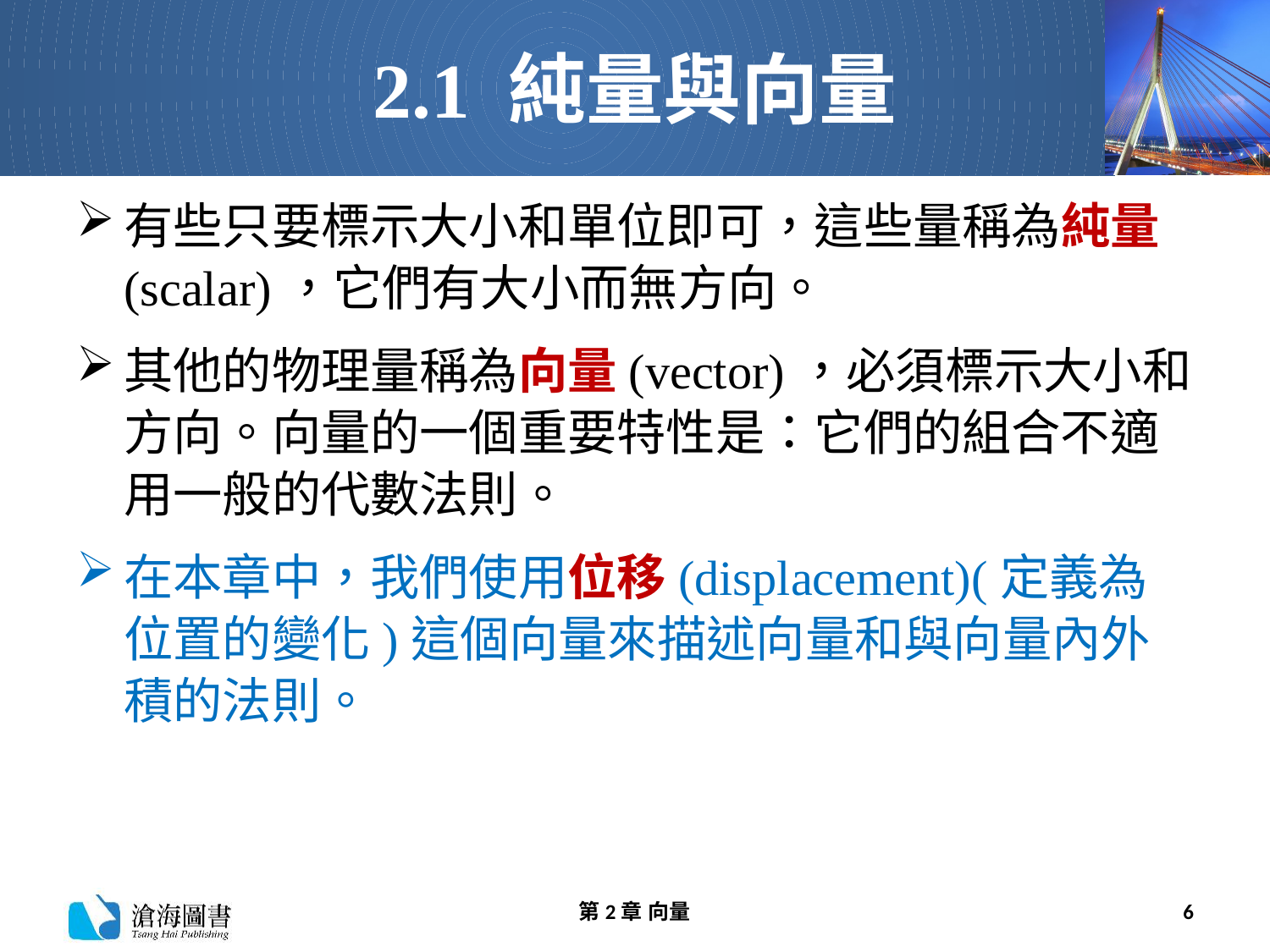

# 2.1 純量與向量
有些只要標示大小和單位即可，這些量稱為純量  (scalar)，它們有大小而無方向。
其他的物理量稱為向量(vector)，必須標示大小和方向。向量的一個重要特性是：它們的組合不適用一般的代數法則。
在本章中，我們使用位移(displacement)(定義為位置的變化)這個向量來描述向量和與向量內外積的法則。

第2章 向量
6